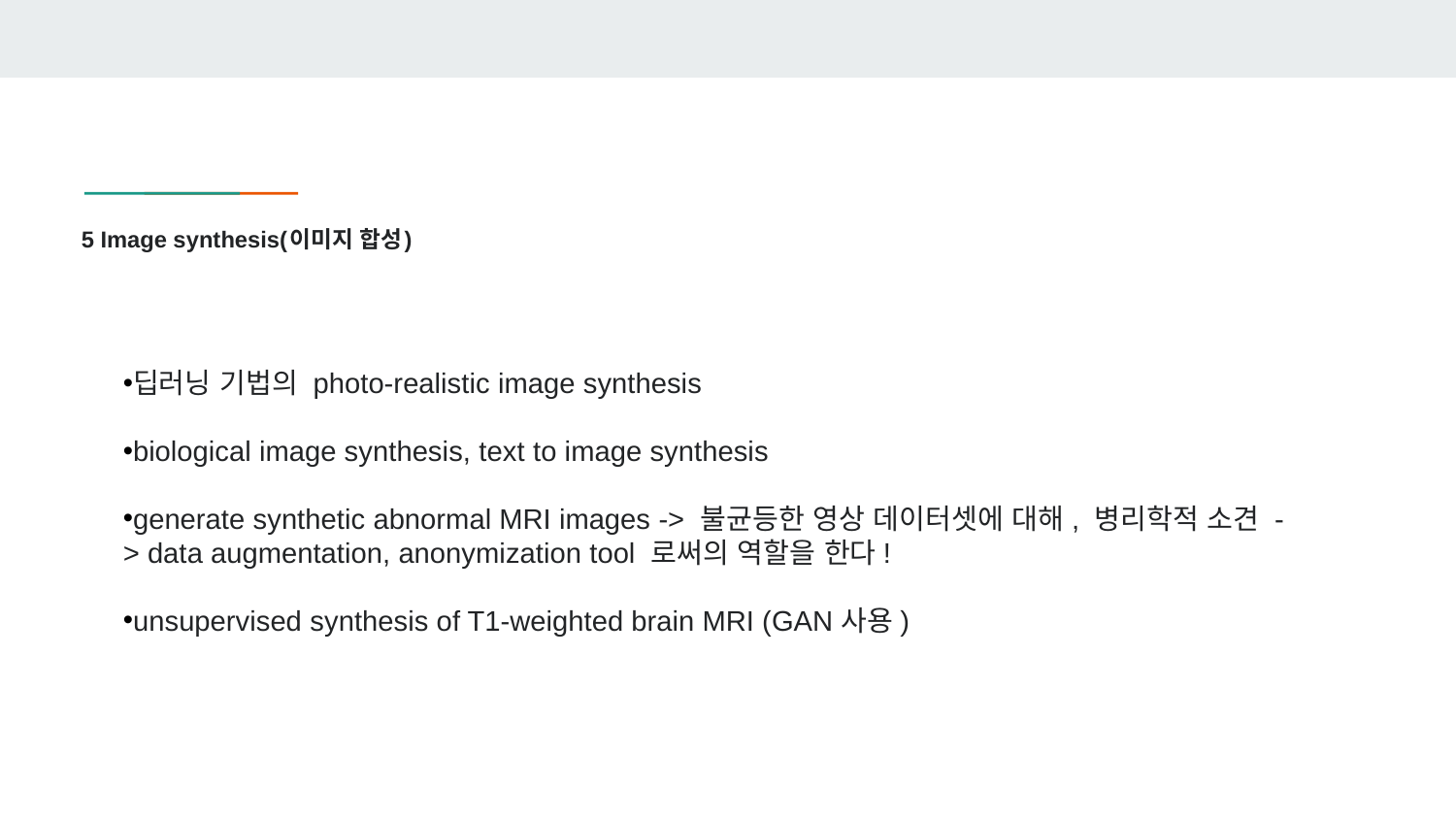

# 5 Image synthesis(이미지 합성)
딥러닝 기법의 photo-realistic image synthesis

biological image synthesis, text to image synthesis

generate synthetic abnormal MRI images -> 불균등한 영상 데이터셋에 대해, 병리학적 소견 -> data augmentation, anonymization tool 로써의 역할을 한다!

unsupervised synthesis of T1-weighted brain MRI (GAN사용)